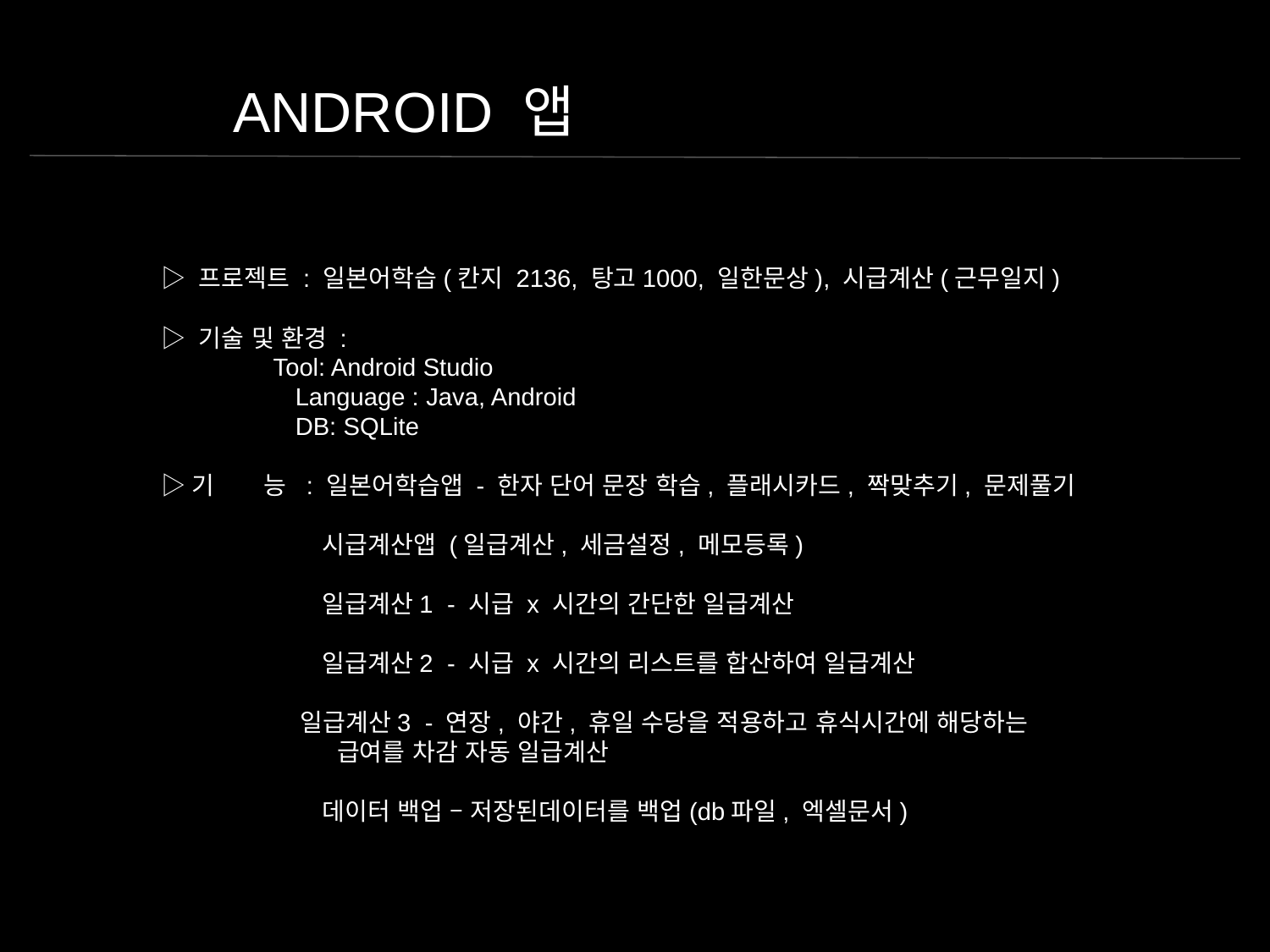

ANDROID 앱
▷ 프로젝트 : 일본어학습(칸지 2136, 탕고1000, 일한문상), 시급계산(근무일지)

▷ 기술 및 환경 :
                Tool: Android Studio
             	 Language : Java, Android
             	 DB: SQLite

▷기       능  : 일본어학습앱 - 한자 단어 문장 학습, 플래시카드, 짝맞추기, 문제풀기

	    시급계산앱 (일급계산, 세금설정, 메모등록)

	    일급계산1  - 시급 x 시간의 간단한 일급계산

	    일급계산2  - 시급 x 시간의 리스트를 합산하여 일급계산

                   일급계산3  - 연장, 야간, 휴일 수당을 적용하고 휴식시간에 해당하는 		       급여를 차감 자동 일급계산

	    데이터 백업 – 저장된데이터를 백업(db파일, 엑셀문서)